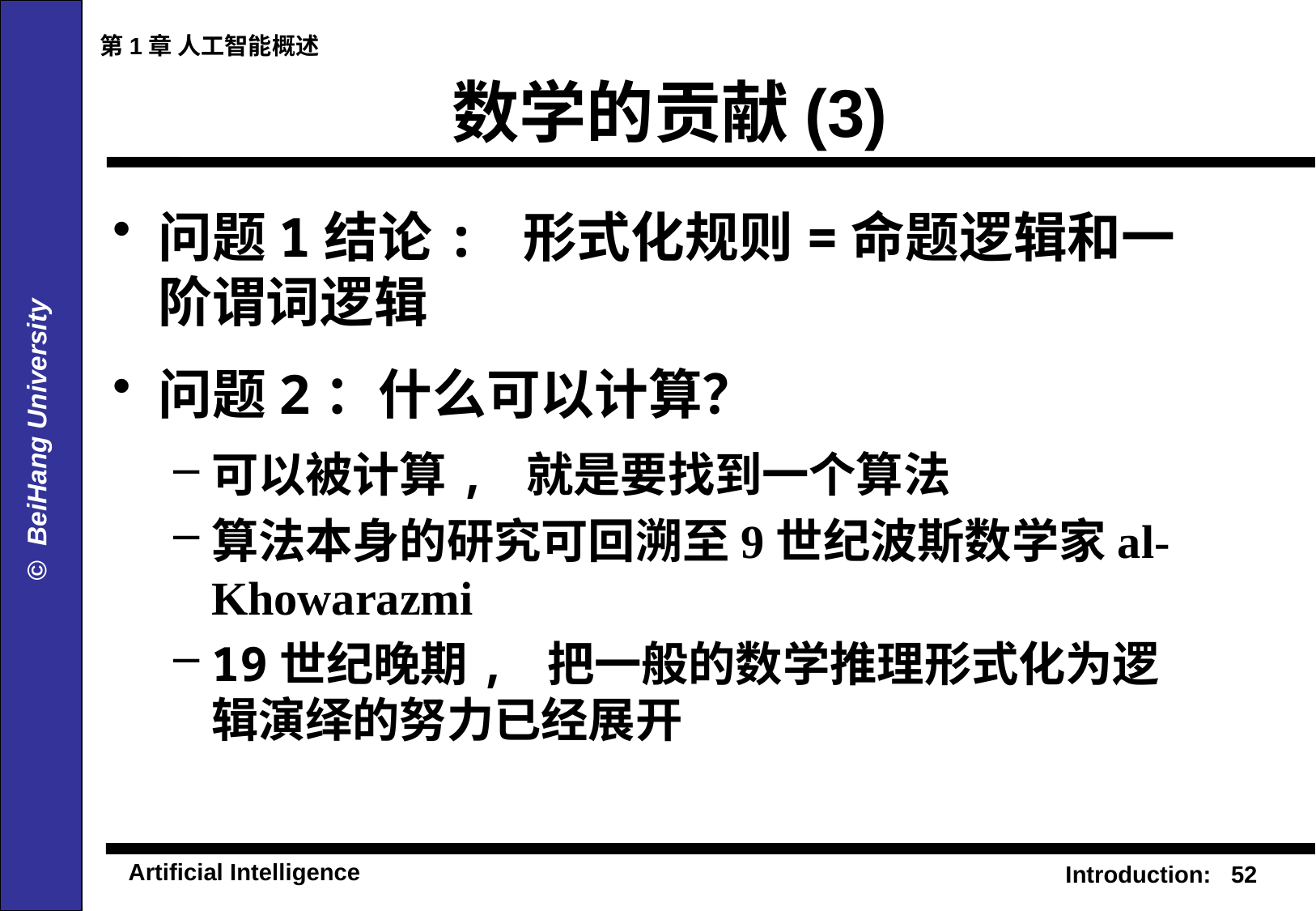

第1章 人工智能概述
# 数学的贡献(3)
问题1结论: 形式化规则=命题逻辑和一阶谓词逻辑
问题2：什么可以计算？
可以被计算, 就是要找到一个算法
算法本身的研究可回溯至9世纪波斯数学家al-Khowarazmi
19世纪晚期, 把一般的数学推理形式化为逻辑演绎的努力已经展开